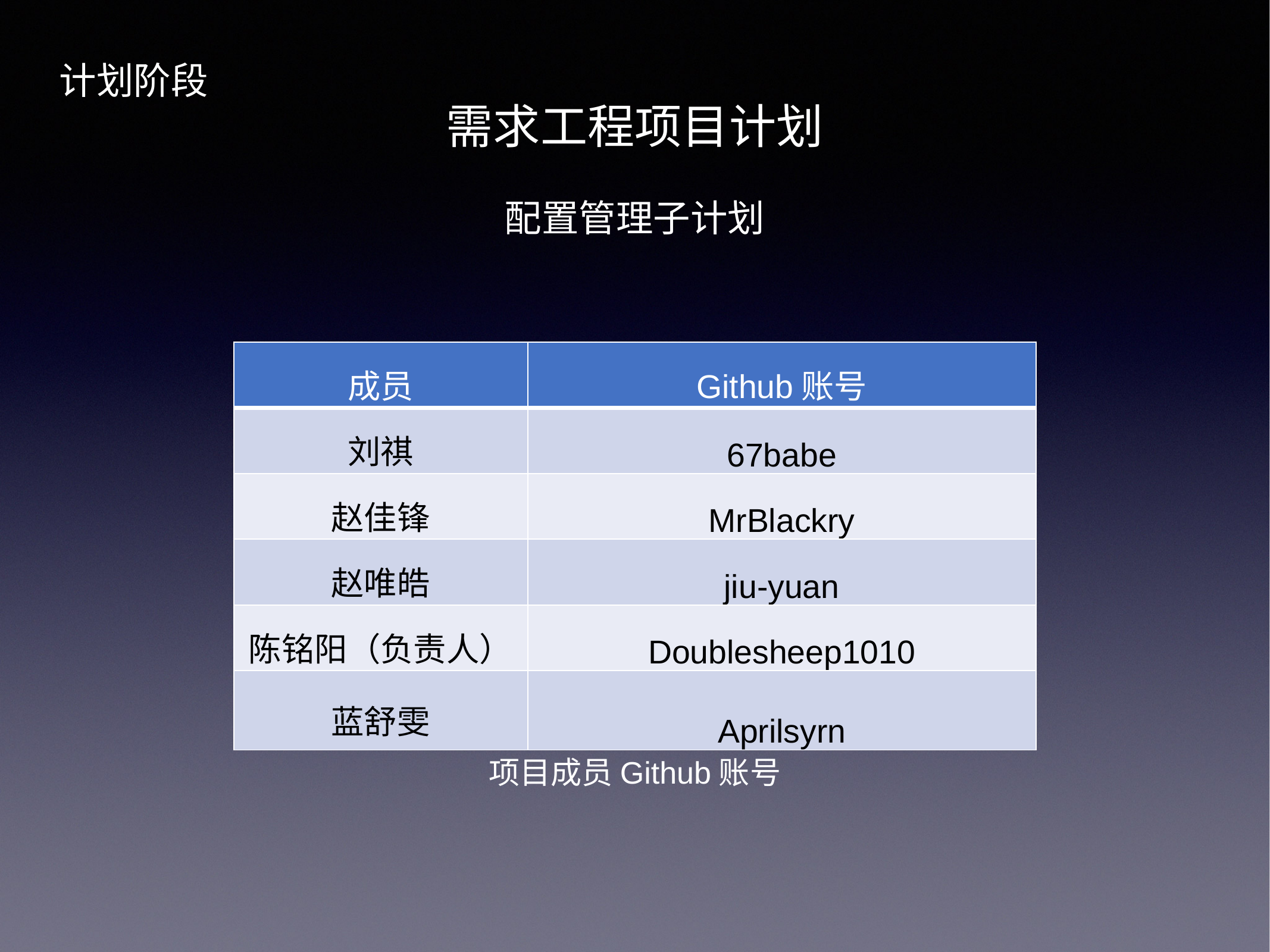

计划阶段
需求工程项目计划
配置管理子计划
| 成员 | Github账号 |
| --- | --- |
| 刘祺 | 67babe |
| 赵佳锋 | MrBlackry |
| 赵唯皓 | jiu-yuan |
| 陈铭阳（负责人） | Doublesheep1010 |
| 蓝舒雯 | Aprilsyrn |
项目成员Github账号